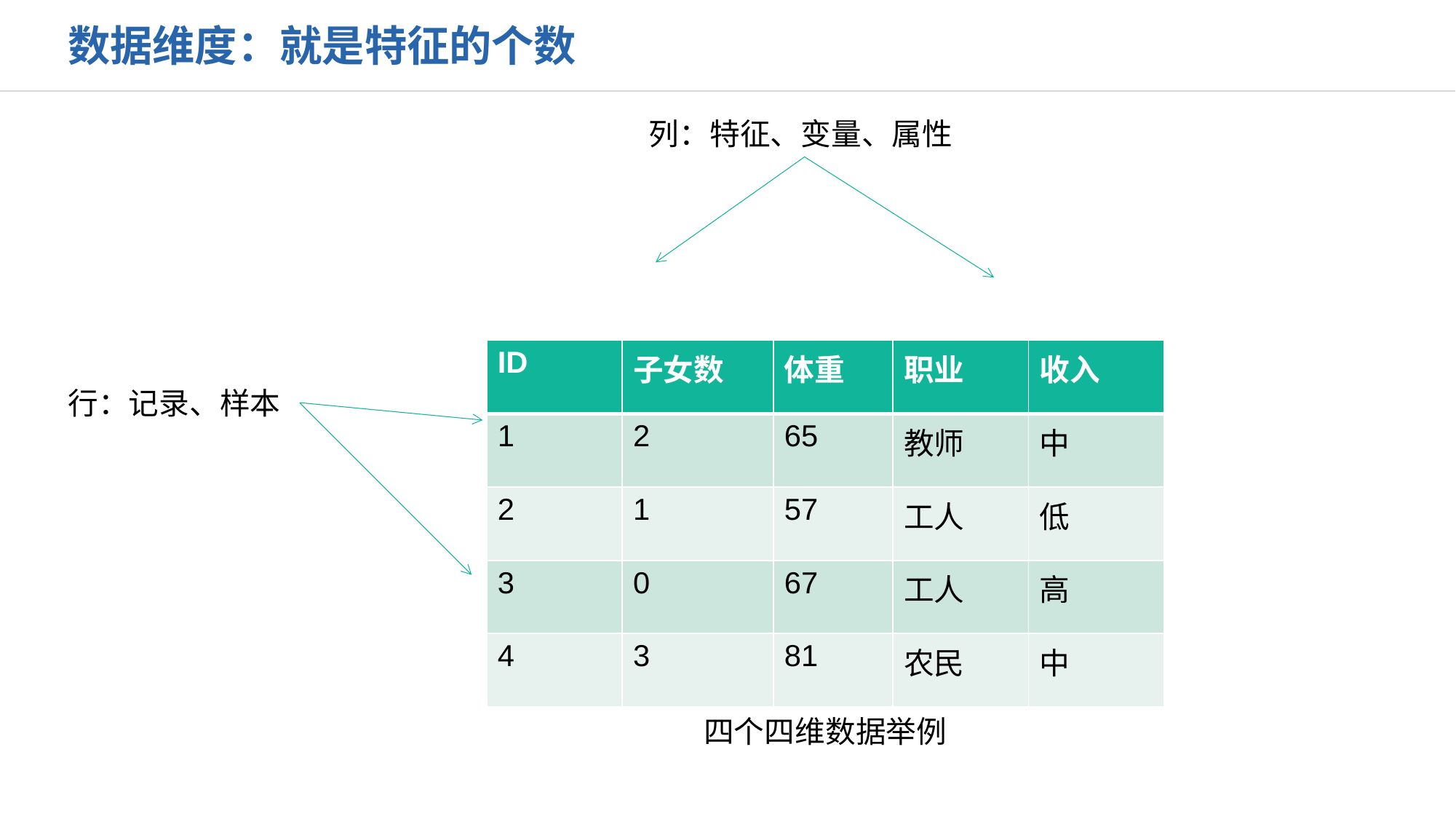

数据维度：就是特征的个数
列：特征、变量、属性
| ID | 子女数 | 体重 | 职业 | 收入 |
| --- | --- | --- | --- | --- |
| 1 | 2 | 65 | 教师 | 中 |
| 2 | 1 | 57 | 工人 | 低 |
| 3 | 0 | 67 | 工人 | 高 |
| 4 | 3 | 81 | 农民 | 中 |
行：记录、样本
四个四维数据举例